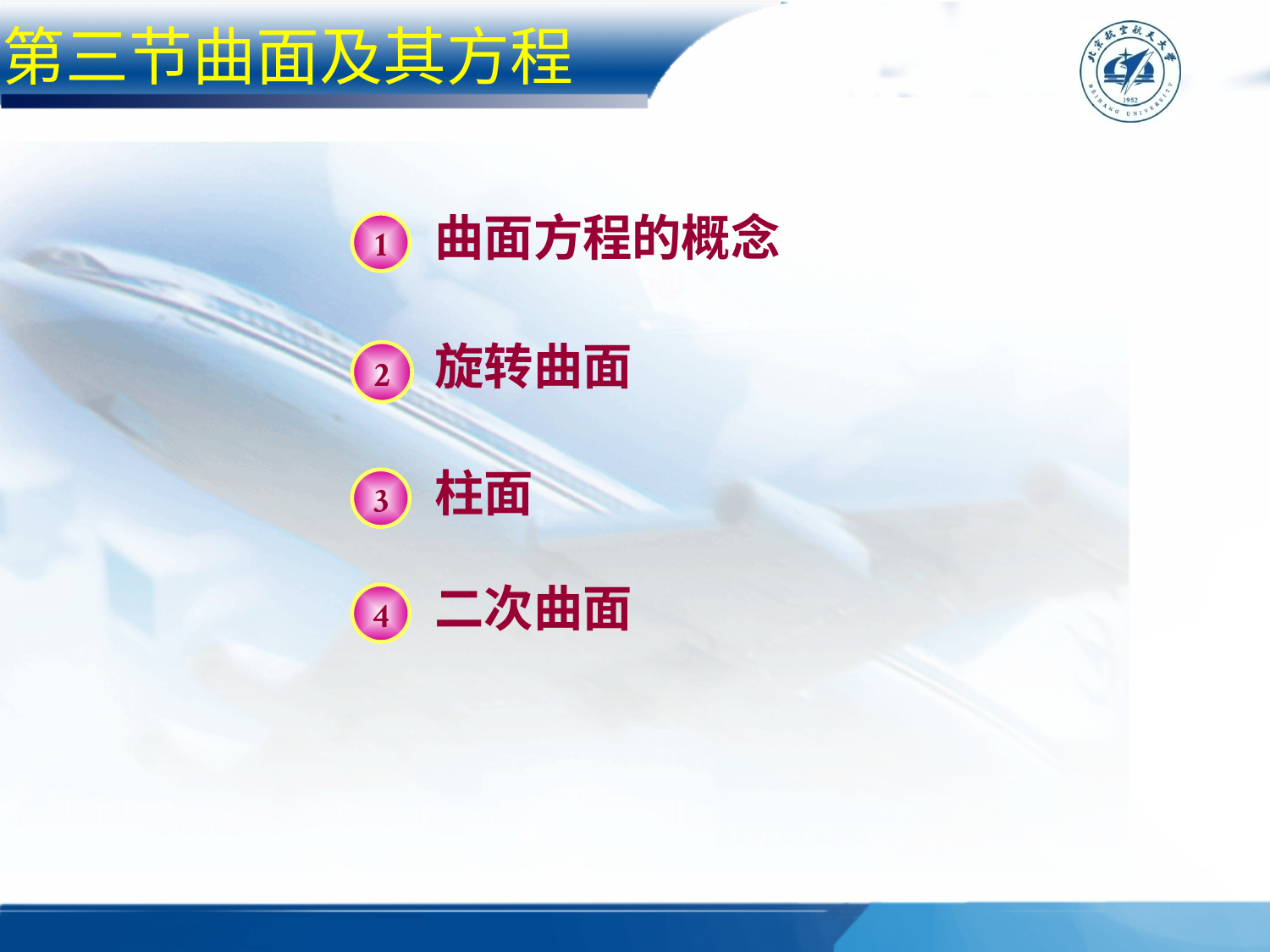

第三节曲面及其方程
曲面方程的概念
1
旋转曲面
2
柱面
3
二次曲面
4